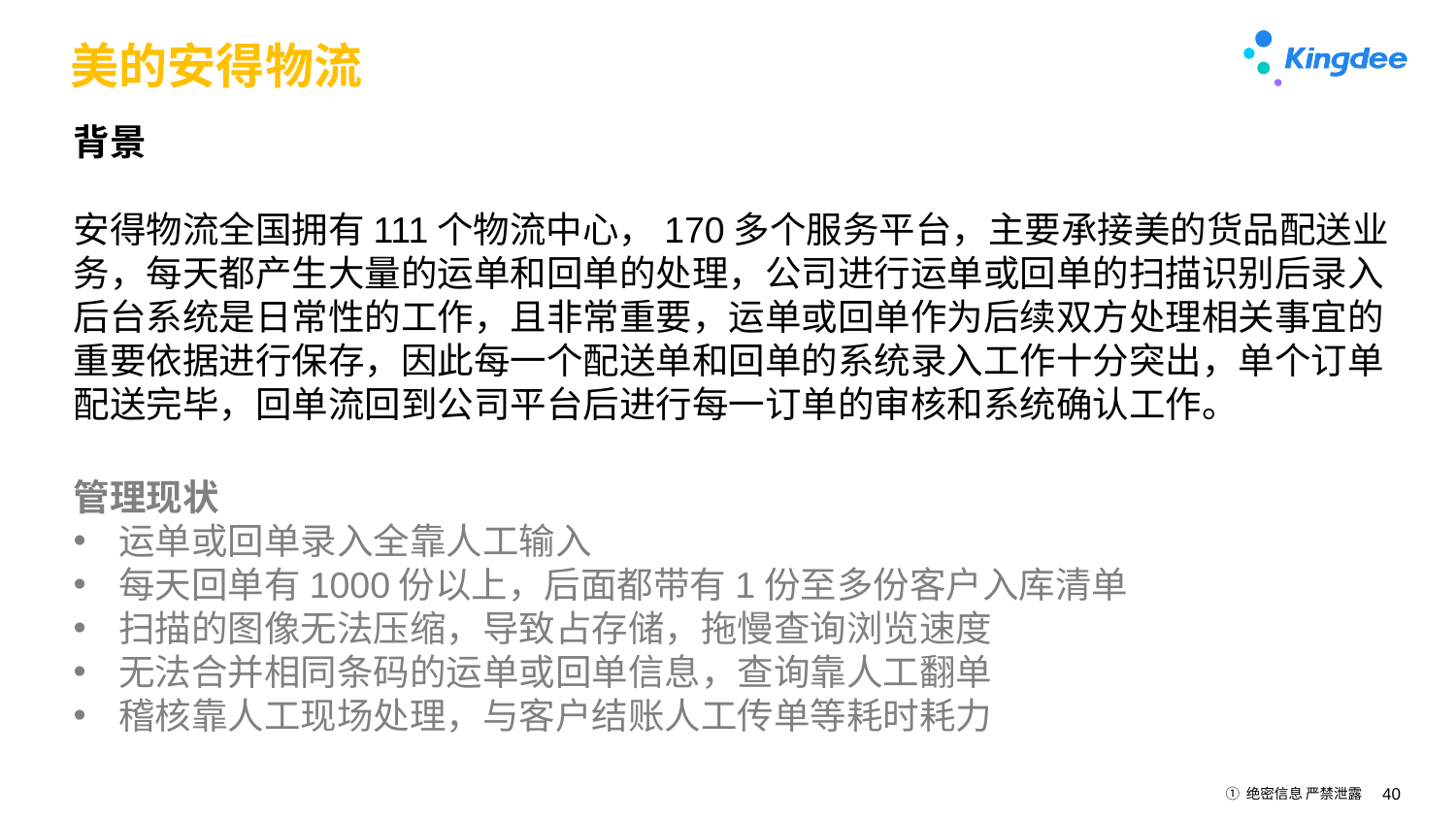

# 美的安得物流
背景

安得物流全国拥有111个物流中心，170多个服务平台，主要承接美的货品配送业务，每天都产生大量的运单和回单的处理，公司进行运单或回单的扫描识别后录入后台系统是日常性的工作，且非常重要，运单或回单作为后续双方处理相关事宜的重要依据进行保存，因此每一个配送单和回单的系统录入工作十分突出，单个订单配送完毕，回单流回到公司平台后进行每一订单的审核和系统确认工作。
管理现状
运单或回单录入全靠人工输入
每天回单有1000份以上，后面都带有1份至多份客户入库清单
扫描的图像无法压缩，导致占存储，拖慢查询浏览速度
无法合并相同条码的运单或回单信息，查询靠人工翻单
稽核靠人工现场处理，与客户结账人工传单等耗时耗力